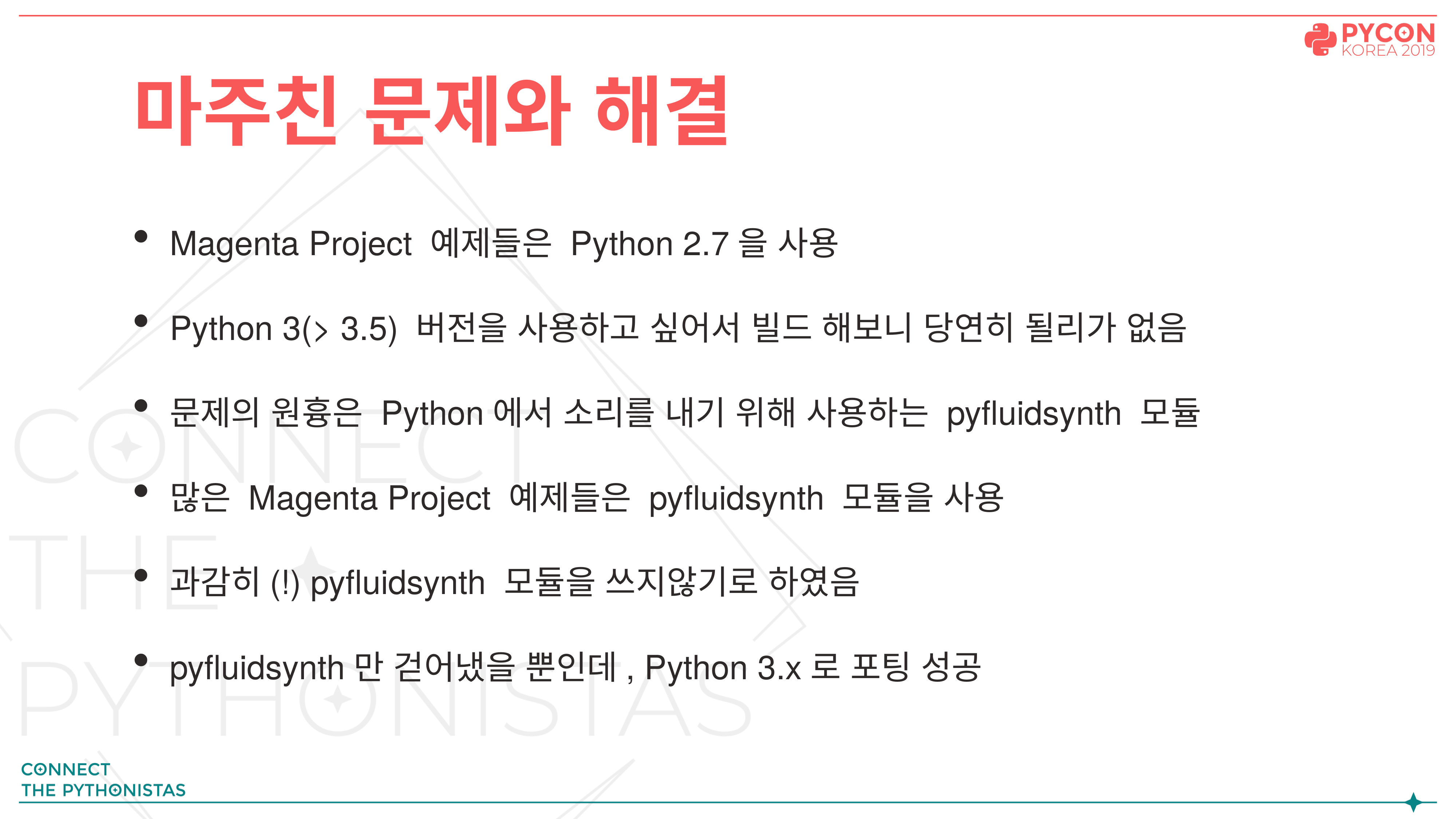

# 마주친 문제와 해결
Magenta Project 예제들은 Python 2.7을 사용
Python 3(> 3.5) 버전을 사용하고 싶어서 빌드 해보니 당연히 될리가 없음
문제의 원흉은 Python에서 소리를 내기 위해 사용하는 pyfluidsynth 모듈
많은 Magenta Project 예제들은 pyfluidsynth 모듈을 사용
과감히(!) pyfluidsynth 모듈을 쓰지않기로 하였음
pyfluidsynth만 걷어냈을 뿐인데, Python 3.x로 포팅 성공